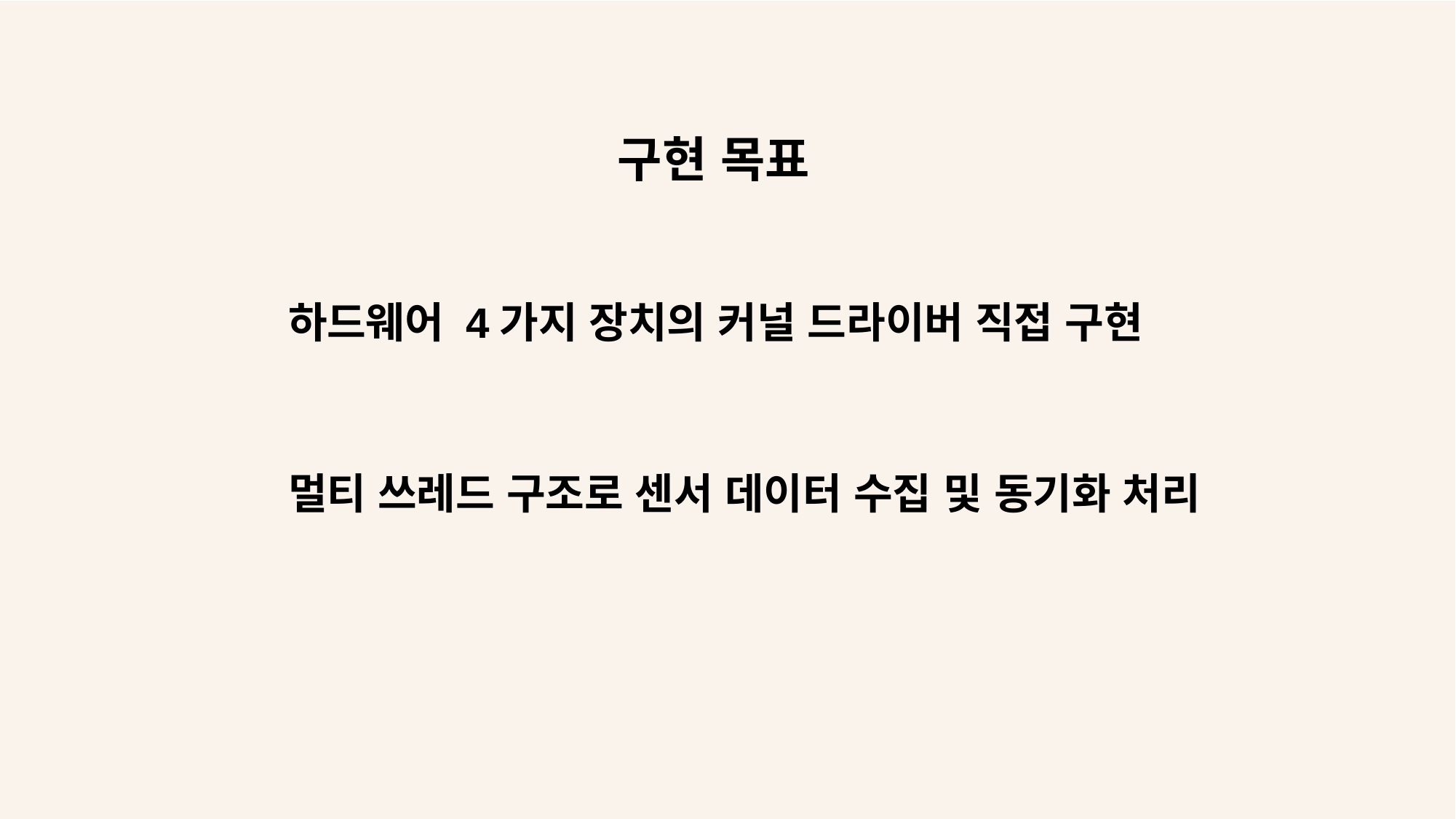

구현 목표
하드웨어 4가지 장치의 커널 드라이버 직접 구현
멀티 쓰레드 구조로 센서 데이터 수집 및 동기화 처리